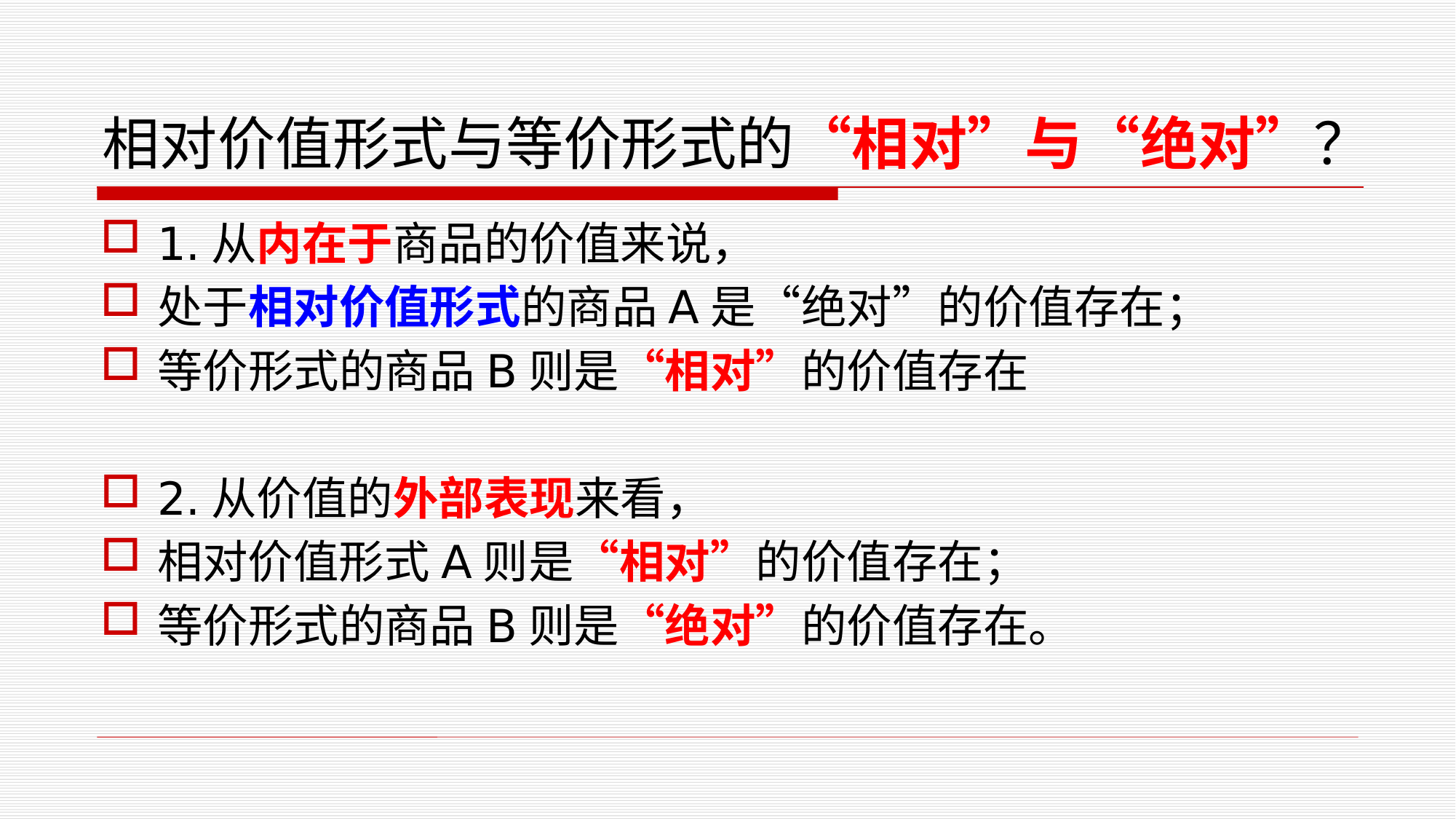

# 相对价值形式与等价形式的“相对”与“绝对”？
1.从内在于商品的价值来说，
处于相对价值形式的商品A是“绝对”的价值存在；
等价形式的商品B则是“相对”的价值存在

2.从价值的外部表现来看，
相对价值形式A则是“相对”的价值存在；
等价形式的商品B则是“绝对”的价值存在。